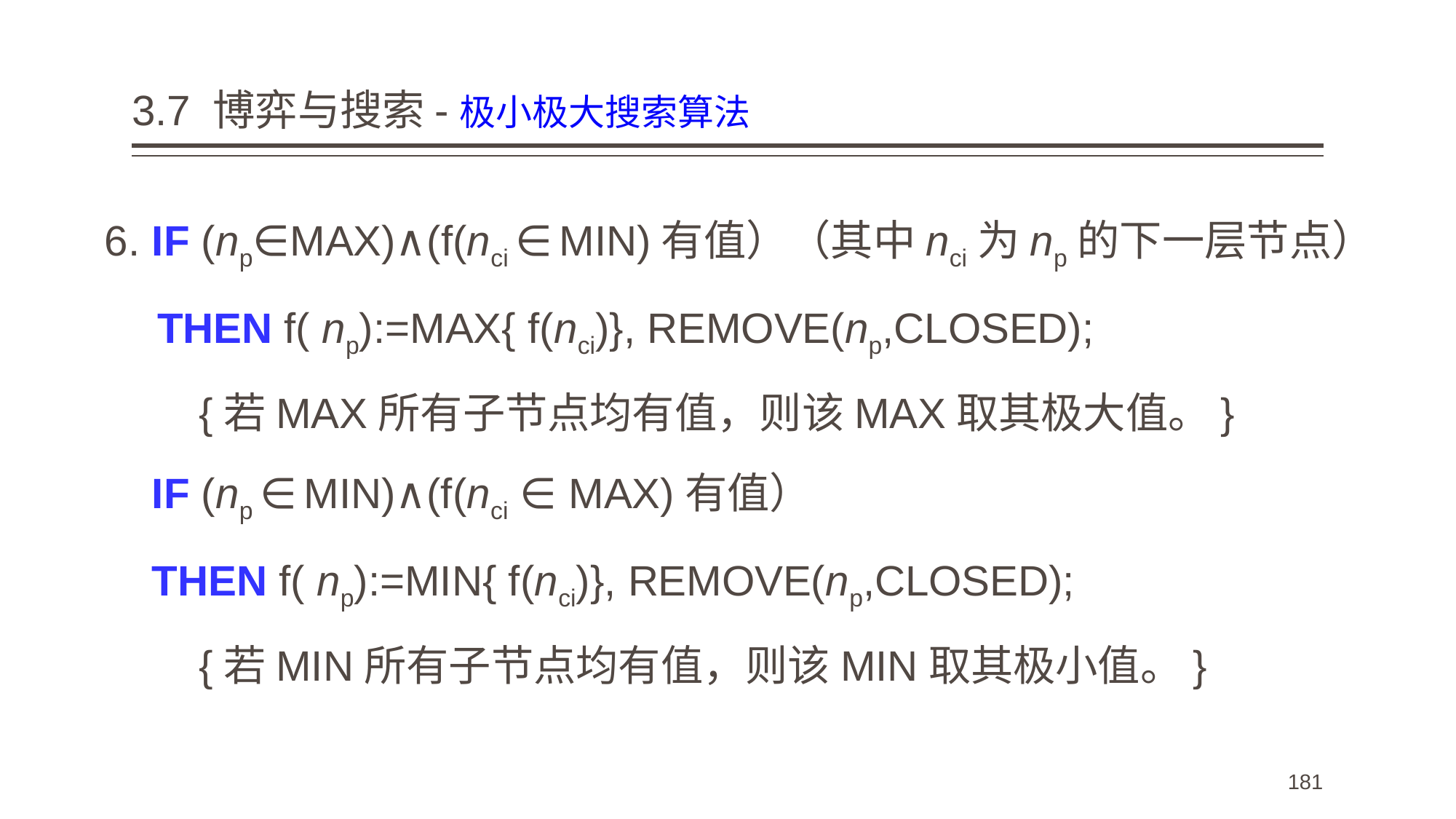

# 3.7 博弈与搜索-极小极大搜索算法
6. IF (np∈MAX)∧(f(nci ∈ MIN)有值）（其中nci为np的下一层节点）
　THEN f( np):=MAX{ f(nci)}, REMOVE(np,CLOSED);
        {若MAX所有子节点均有值，则该MAX取其极大值。}
    IF (np ∈ MIN)∧(f(nci ∈ MAX)有值）
    THEN f( np):=MIN{ f(nci)}, REMOVE(np,CLOSED);
        {若MIN所有子节点均有值，则该MIN取其极小值。}
181